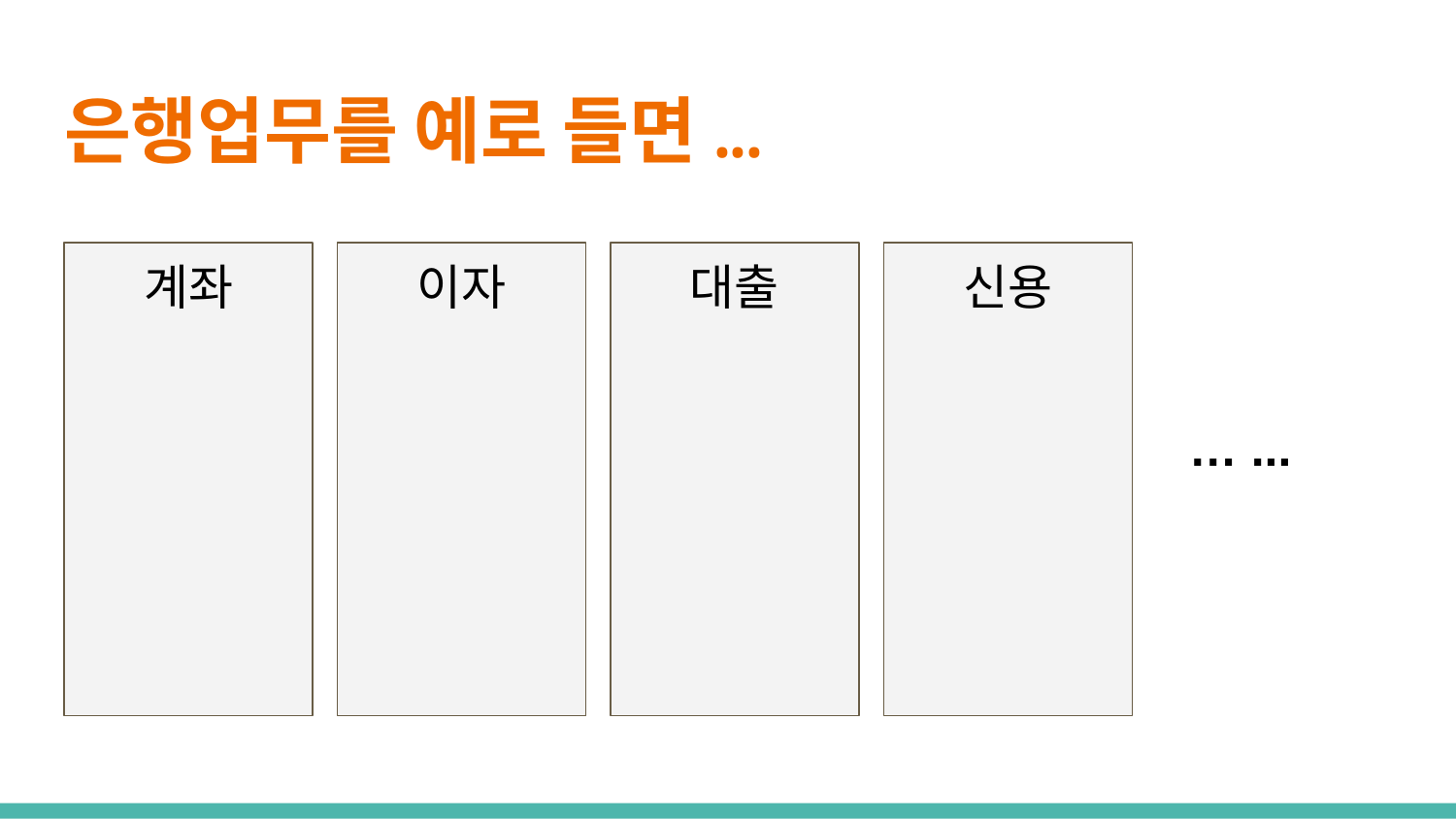

# 은행업무를 예로 들면...
계좌
이자
대출
신용
… ...